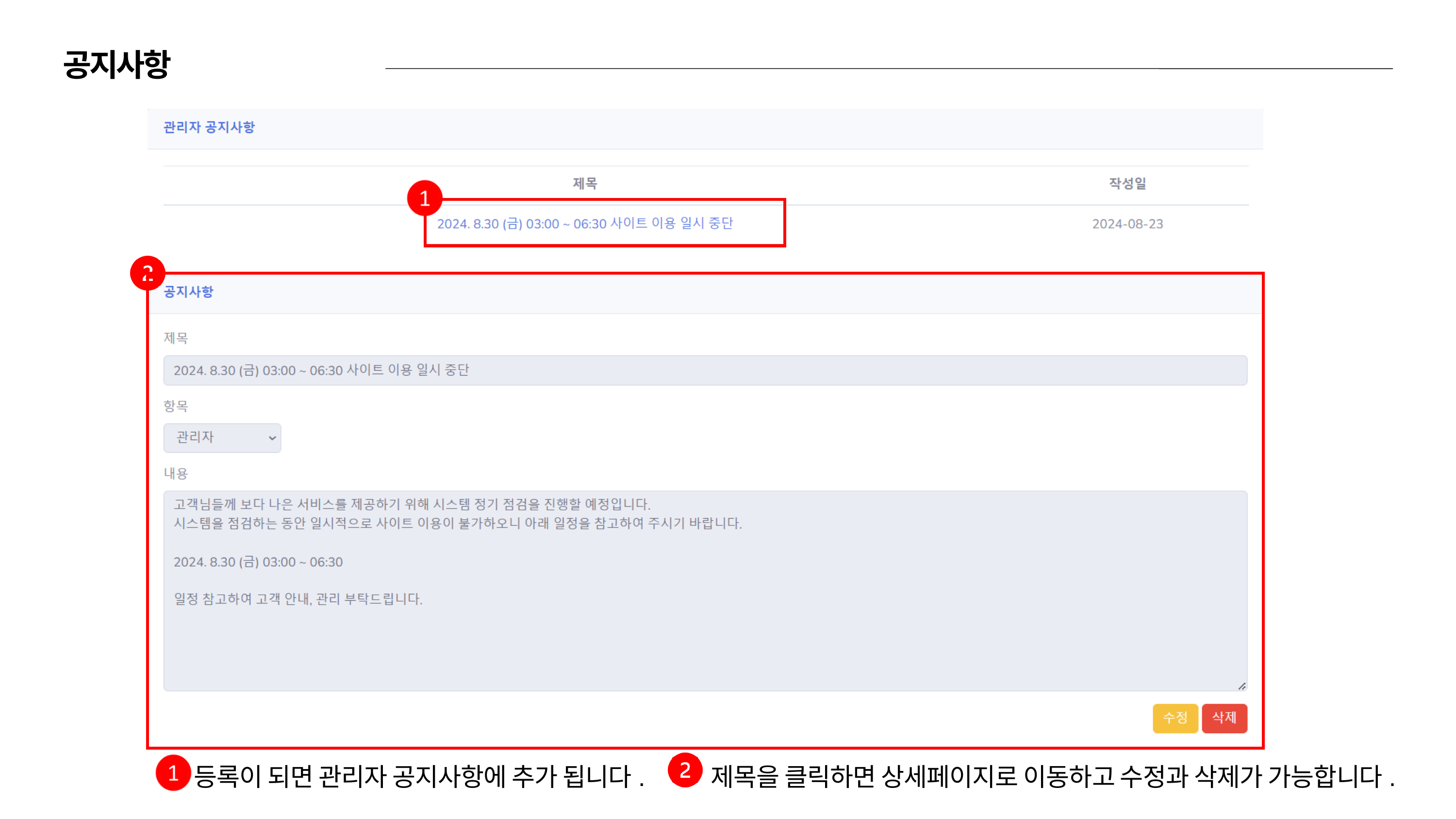

공지사항

등록이 되면 관리자 공지사항에 추가 됩니다.
제목을 클릭하면 상세페이지로 이동하고 수정과 삭제가 가능합니다.